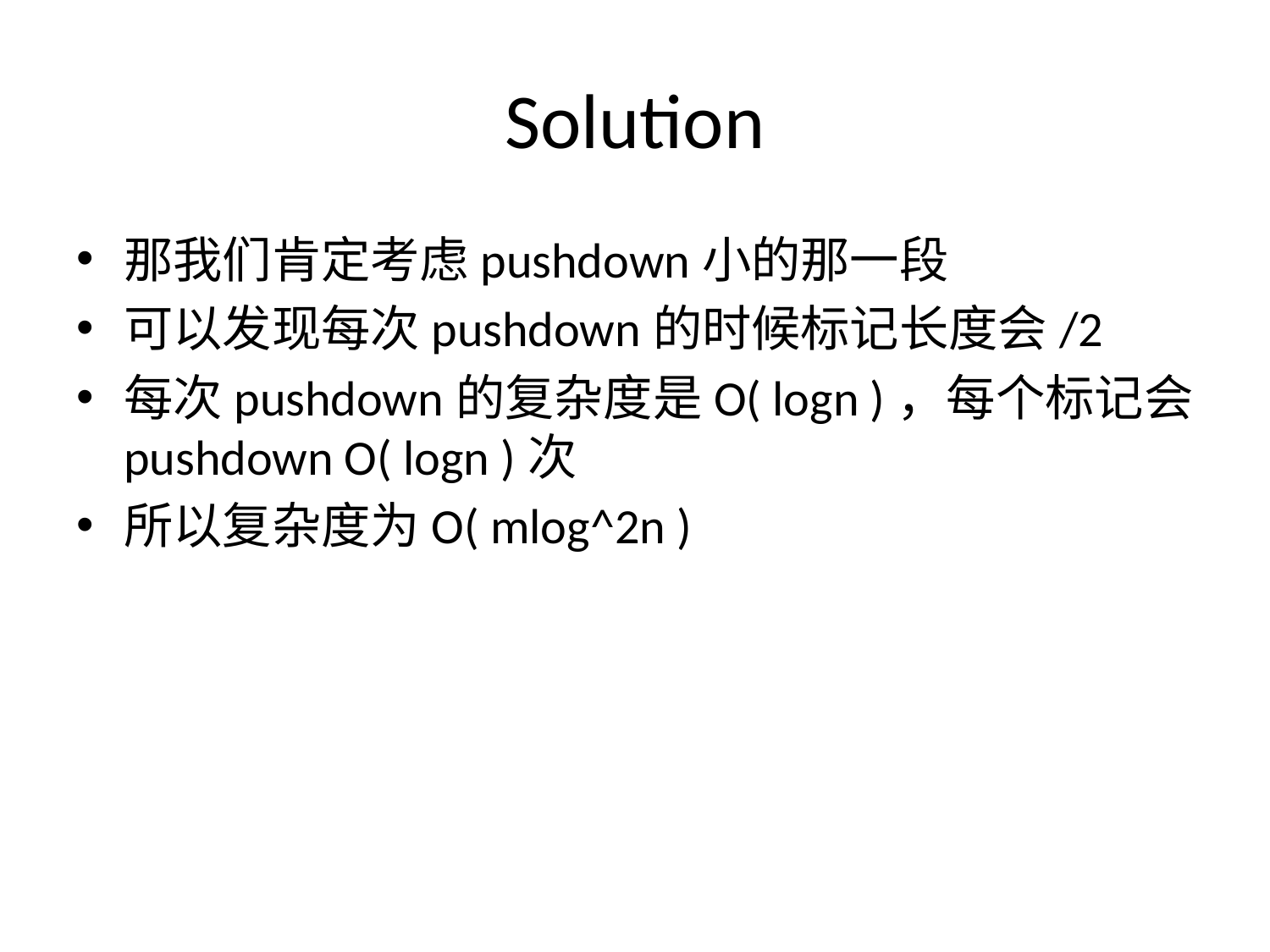

# Solution
那我们肯定考虑pushdown小的那一段
可以发现每次pushdown的时候标记长度会/2
每次pushdown的复杂度是O( logn )，每个标记会pushdown O( logn )次
所以复杂度为O( mlog^2n )